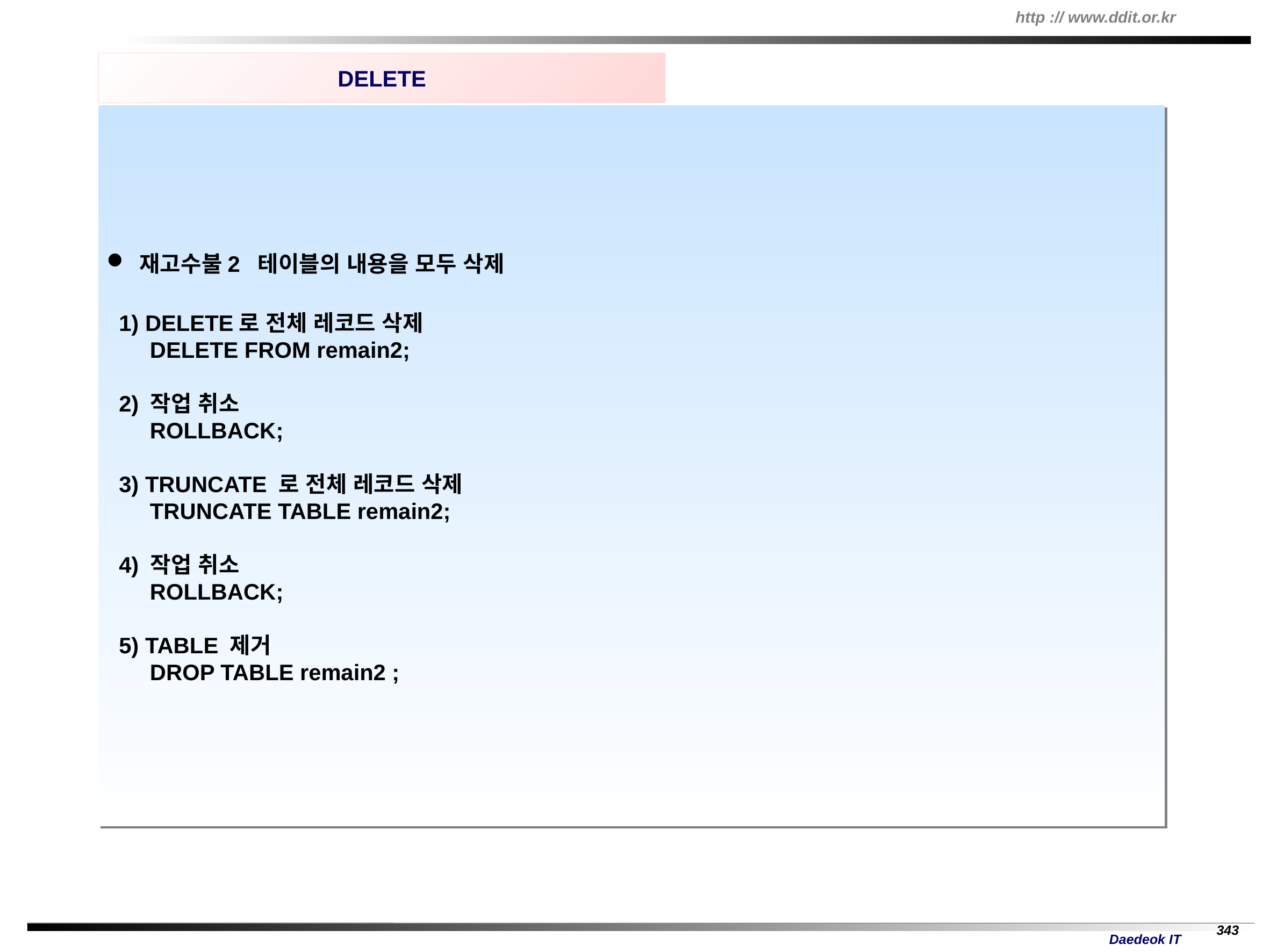

DELETE
 재고수불2  테이블의 내용을 모두 삭제

  1) DELETE로 전체 레코드 삭제
       DELETE FROM remain2;

  2) 작업 취소
       ROLLBACK;

  3) TRUNCATE 로 전체 레코드 삭제
       TRUNCATE TABLE remain2;

  4) 작업 취소
       ROLLBACK;

  5) TABLE 제거
       DROP TABLE remain2 ;